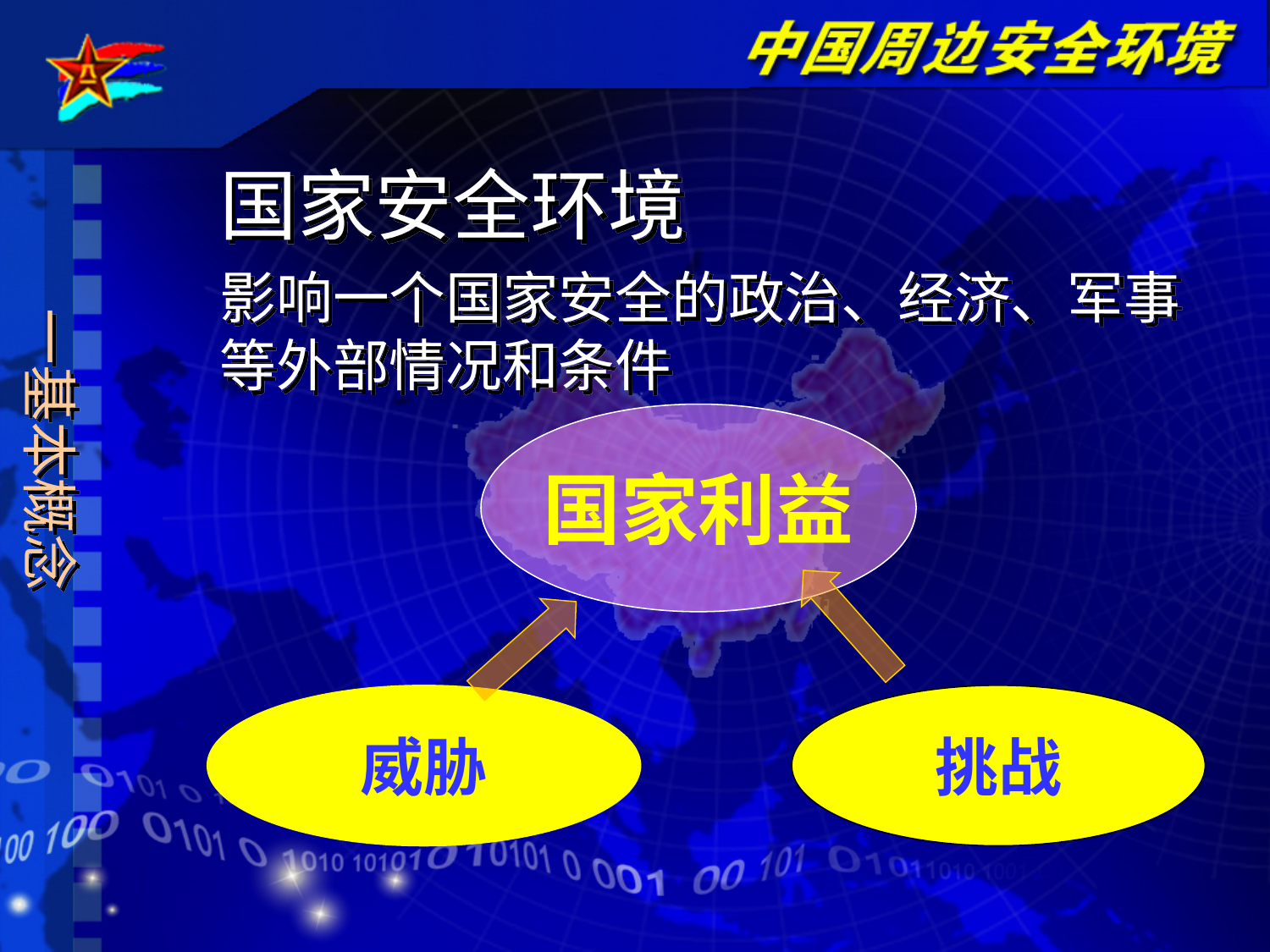

国家安全环境

影响一个国家安全的政治、经济、军事等外部情况和条件
一基本概念
国家利益

威胁
挑战